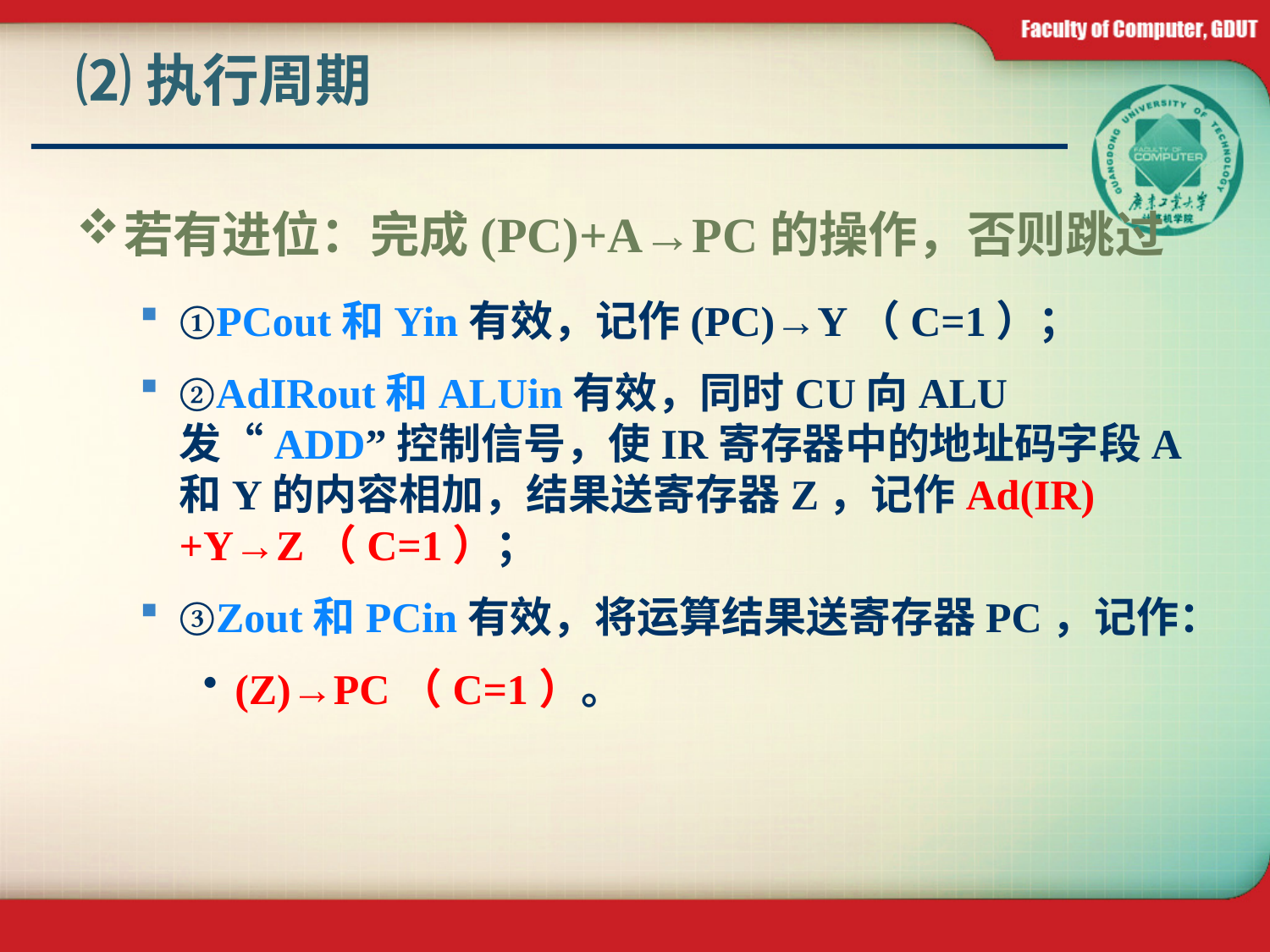

# ⑵执行周期
若有进位：完成(PC)+A→PC的操作，否则跳过
①PCout和Yin有效，记作(PC)→Y（C=1）；
②AdIRout和ALUin有效，同时CU向ALU发“ADD”控制信号，使IR寄存器中的地址码字段A和Y的内容相加，结果送寄存器Z，记作Ad(IR)+Y→Z（C=1）；
③Zout和PCin有效，将运算结果送寄存器PC，记作：
(Z)→PC（C=1）。